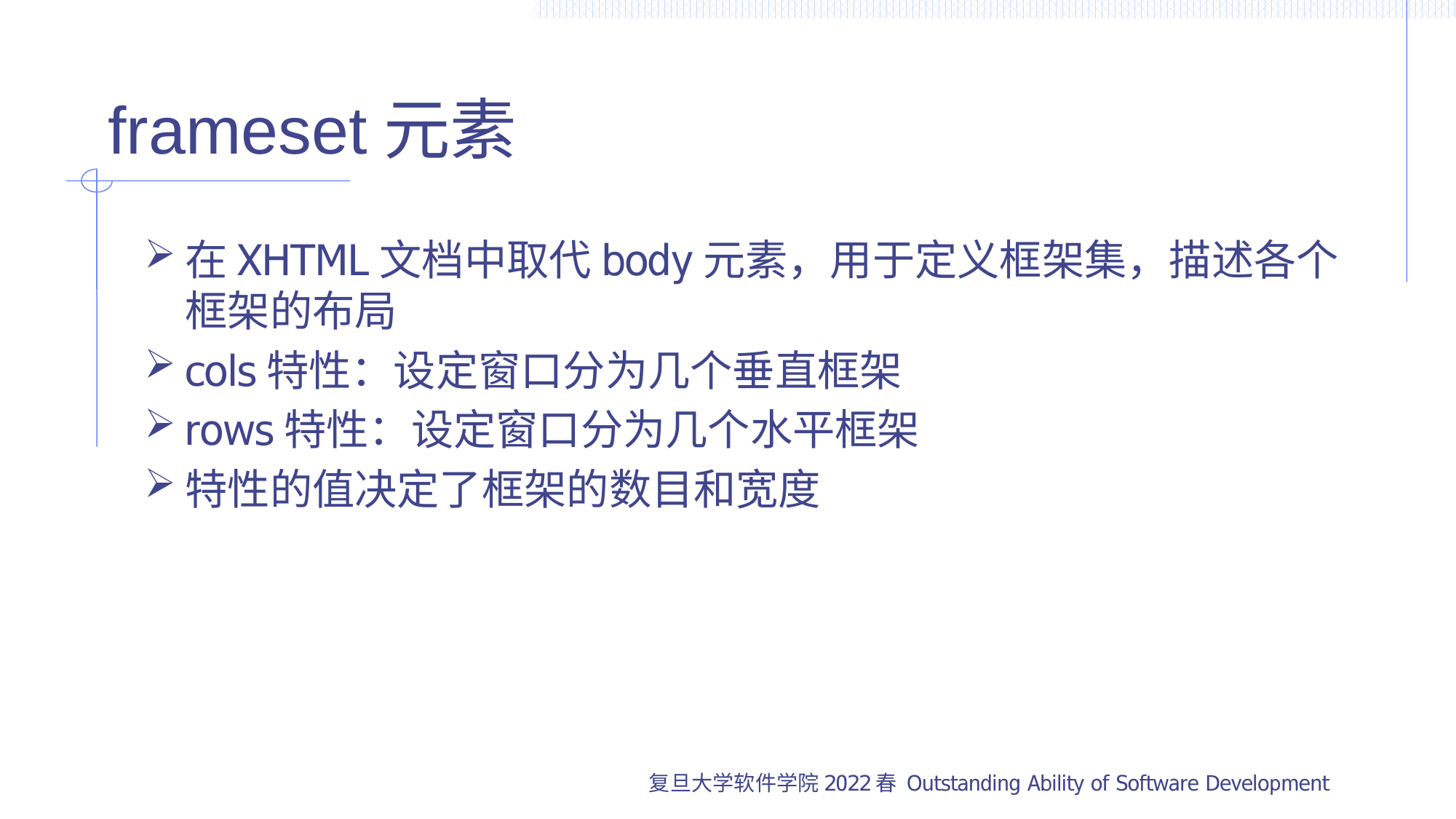

# frameset元素
在XHTML文档中取代body元素，用于定义框架集，描述各个框架的布局
cols特性：设定窗口分为几个垂直框架
rows特性：设定窗口分为几个水平框架
特性的值决定了框架的数目和宽度